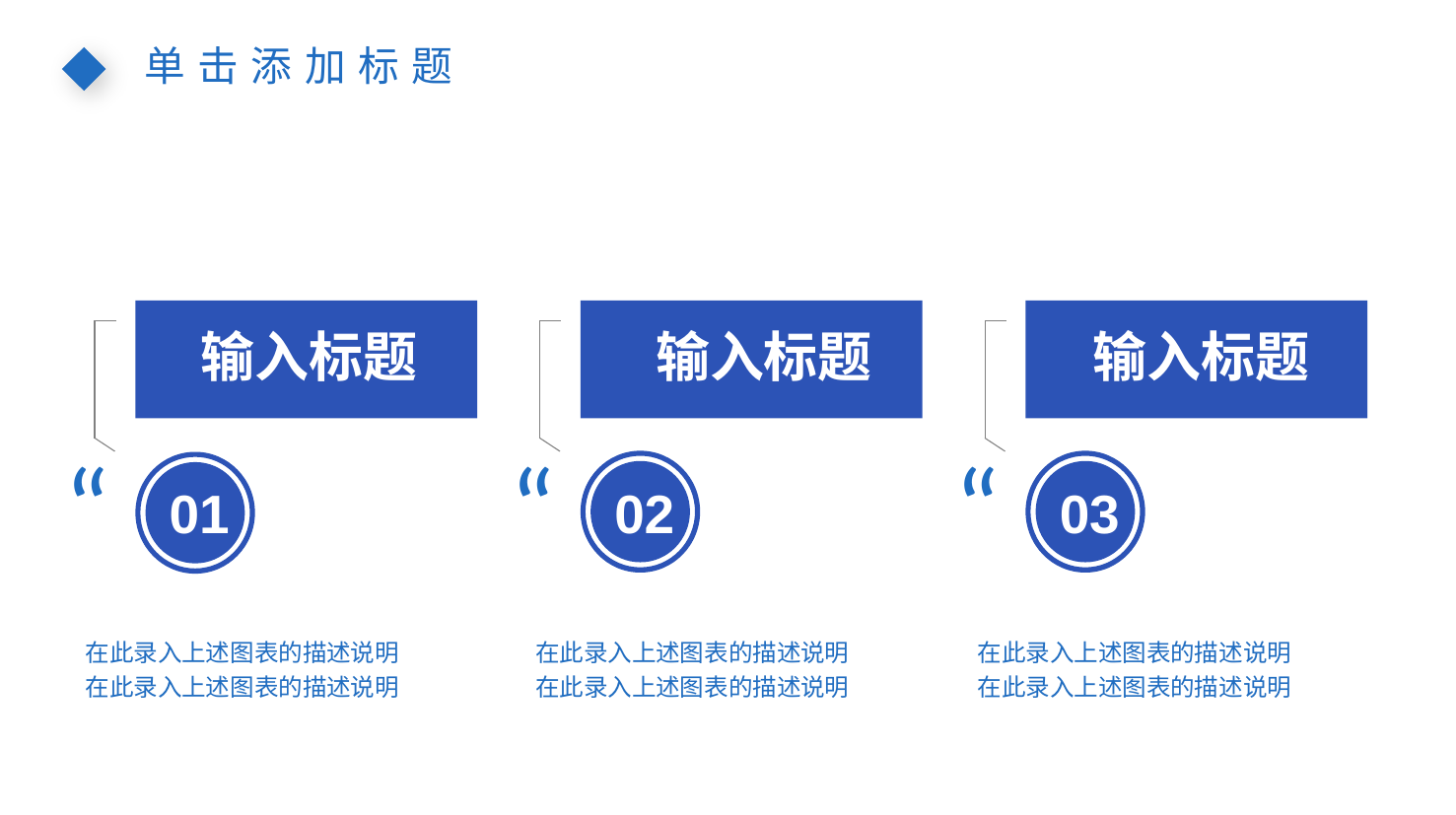

单击添加标题

输入标题

输入标题

输入标题
“
“
“

02

03

01
在此录入上述图表的描述说明在此录入上述图表的描述说明
在此录入上述图表的描述说明在此录入上述图表的描述说明
在此录入上述图表的描述说明在此录入上述图表的描述说明